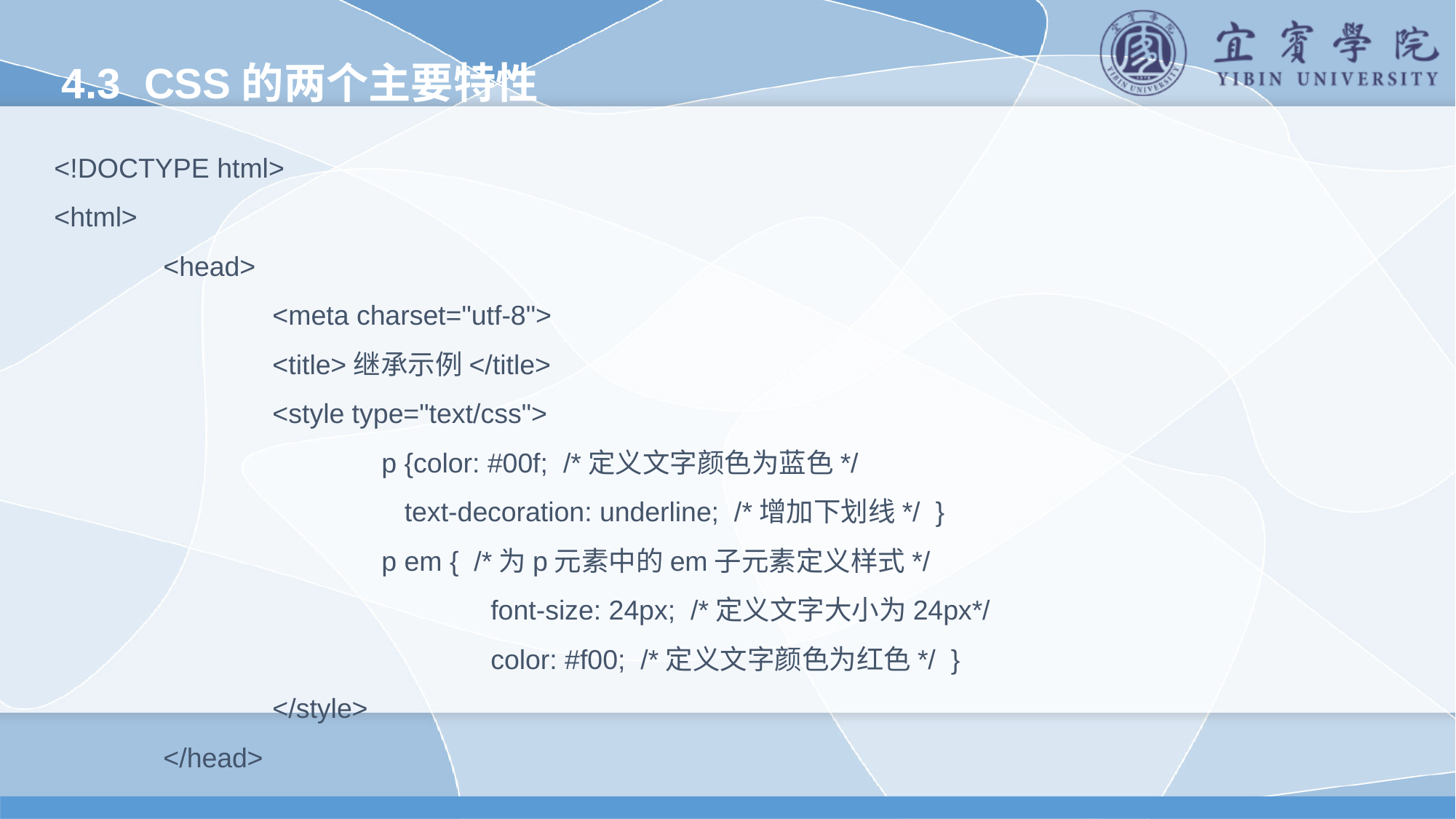

4.3  CSS的两个主要特性
<!DOCTYPE html>
<html>
	<head>
		<meta charset="utf-8">
		<title>继承示例</title>
		<style type="text/css">
			p {color: #00f;  /*定义文字颜色为蓝色*/
			   text-decoration: underline;  /*增加下划线*/  }
			p em {  /*为p元素中的em子元素定义样式*/
				font-size: 24px;  /*定义文字大小为24px*/
				color: #f00;  /*定义文字颜色为红色*/  }
		</style>
	</head>